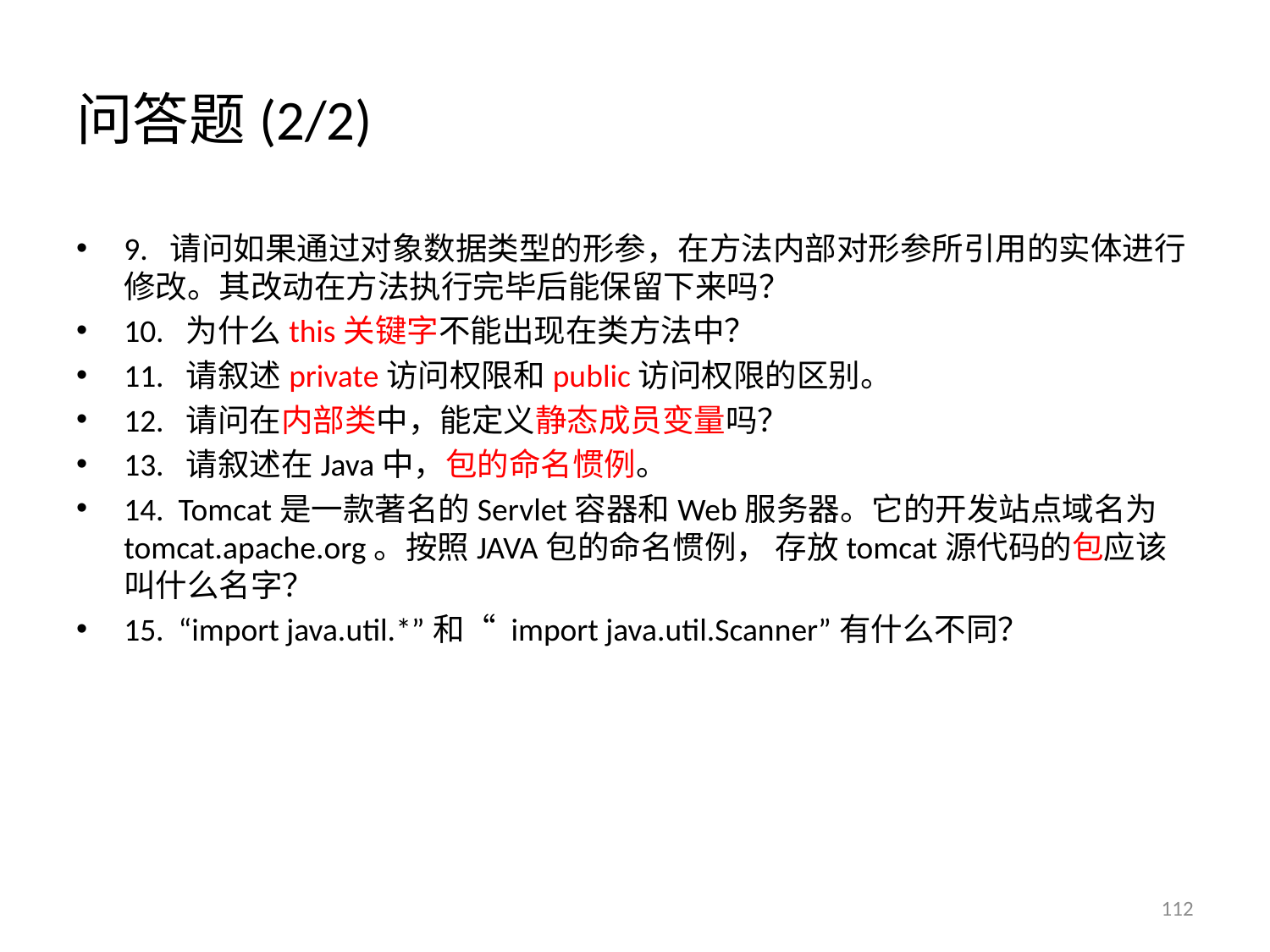

# 问答题(2/2)
9.  请问如果通过对象数据类型的形参，在方法内部对形参所引用的实体进行修改。其改动在方法执行完毕后能保留下来吗？
10.  为什么this关键字不能出现在类方法中？
11.  请叙述private访问权限和public访问权限的区别。
12.  请问在内部类中，能定义静态成员变量吗？
13.  请叙述在Java中，包的命名惯例。
14.  Tomcat是一款著名的Servlet容器和Web服务器。它的开发站点域名为tomcat.apache.org。按照JAVA包的命名惯例， 存放tomcat源代码的包应该叫什么名字？
15.  “import java.util.*”和“ import java.util.Scanner”有什么不同？

112